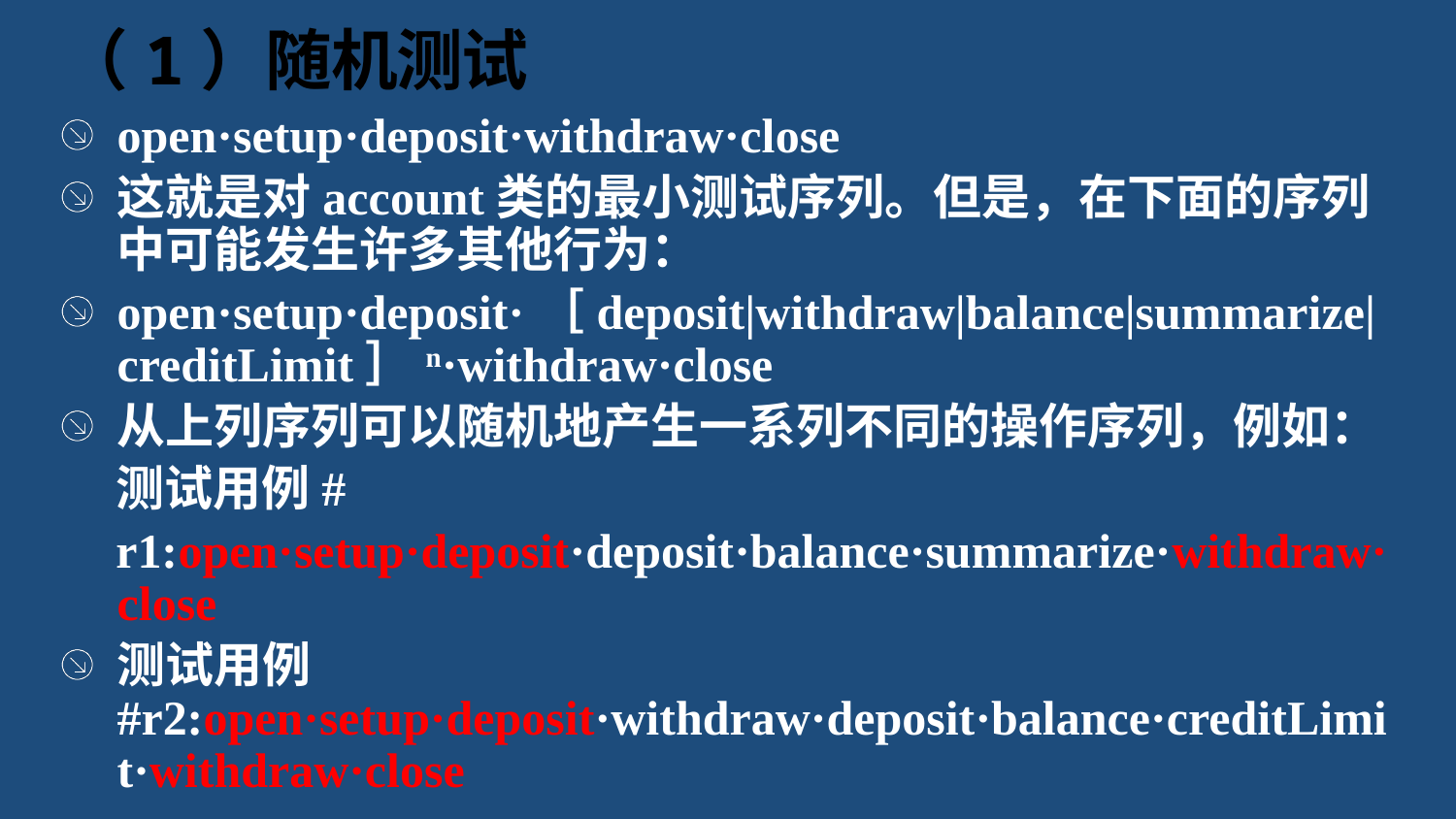

# （1）随机测试
open·setup·deposit·withdraw·close
这就是对account类的最小测试序列。但是，在下面的序列中可能发生许多其他行为：
open·setup·deposit·［deposit|withdraw|balance|summarize|creditLimit］n·withdraw·close
从上列序列可以随机地产生一系列不同的操作序列，例如：
测试用例#
r1:open·setup·deposit·deposit·balance·summarize·withdraw·close
测试用例#r2:open·setup·deposit·withdraw·deposit·balance·creditLimit·withdraw·close